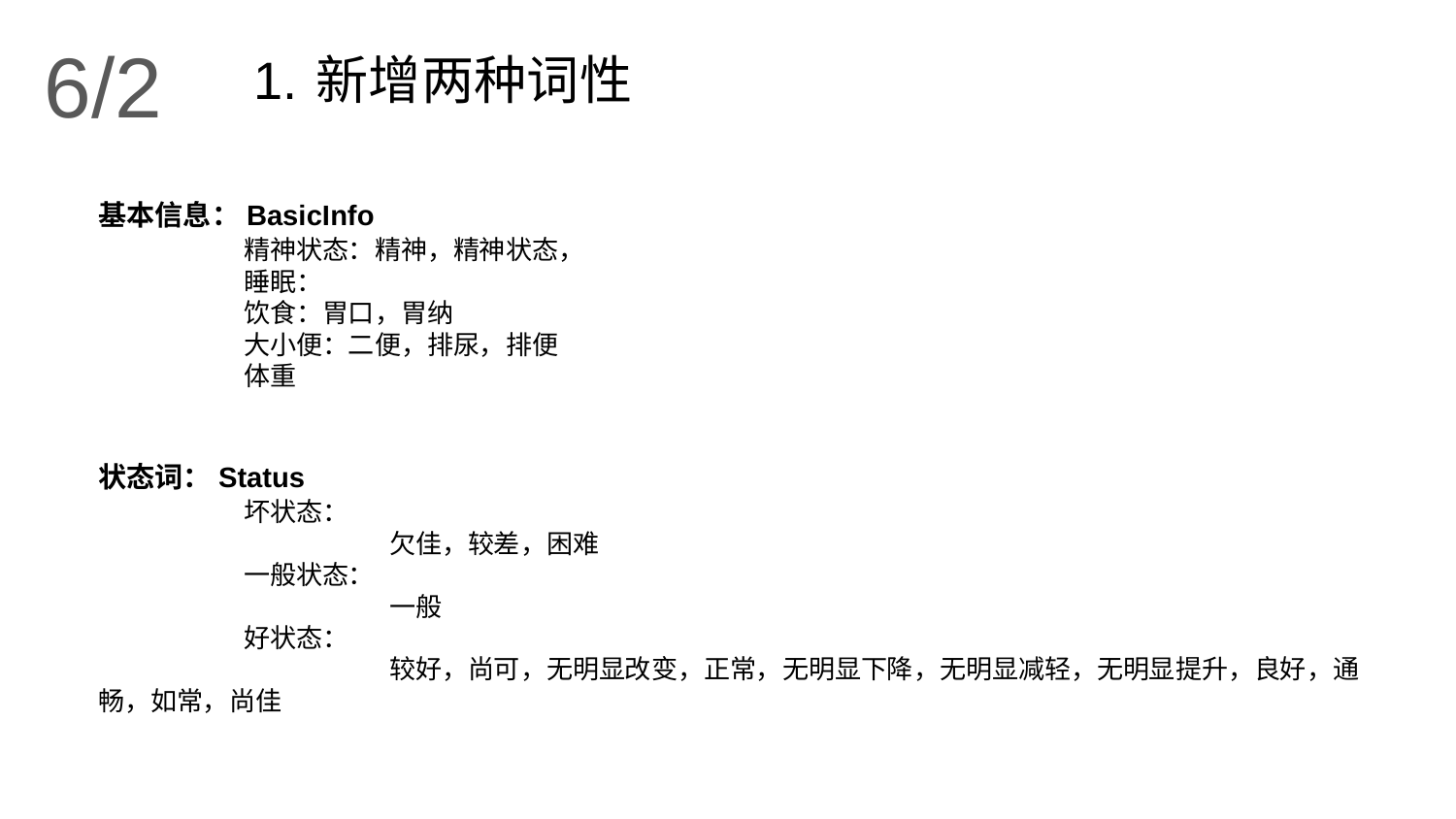

6/2
新增两种词性
基本信息：BasicInfo
	精神状态：精神，精神状态，
	睡眠：
	饮食：胃口，胃纳
	大小便：二便，排尿，排便
	体重

状态词：Status
	坏状态：
		欠佳，较差，困难
	一般状态：
		一般
	好状态：
		较好，尚可，无明显改变，正常，无明显下降，无明显减轻，无明显提升，良好，通畅，如常，尚佳